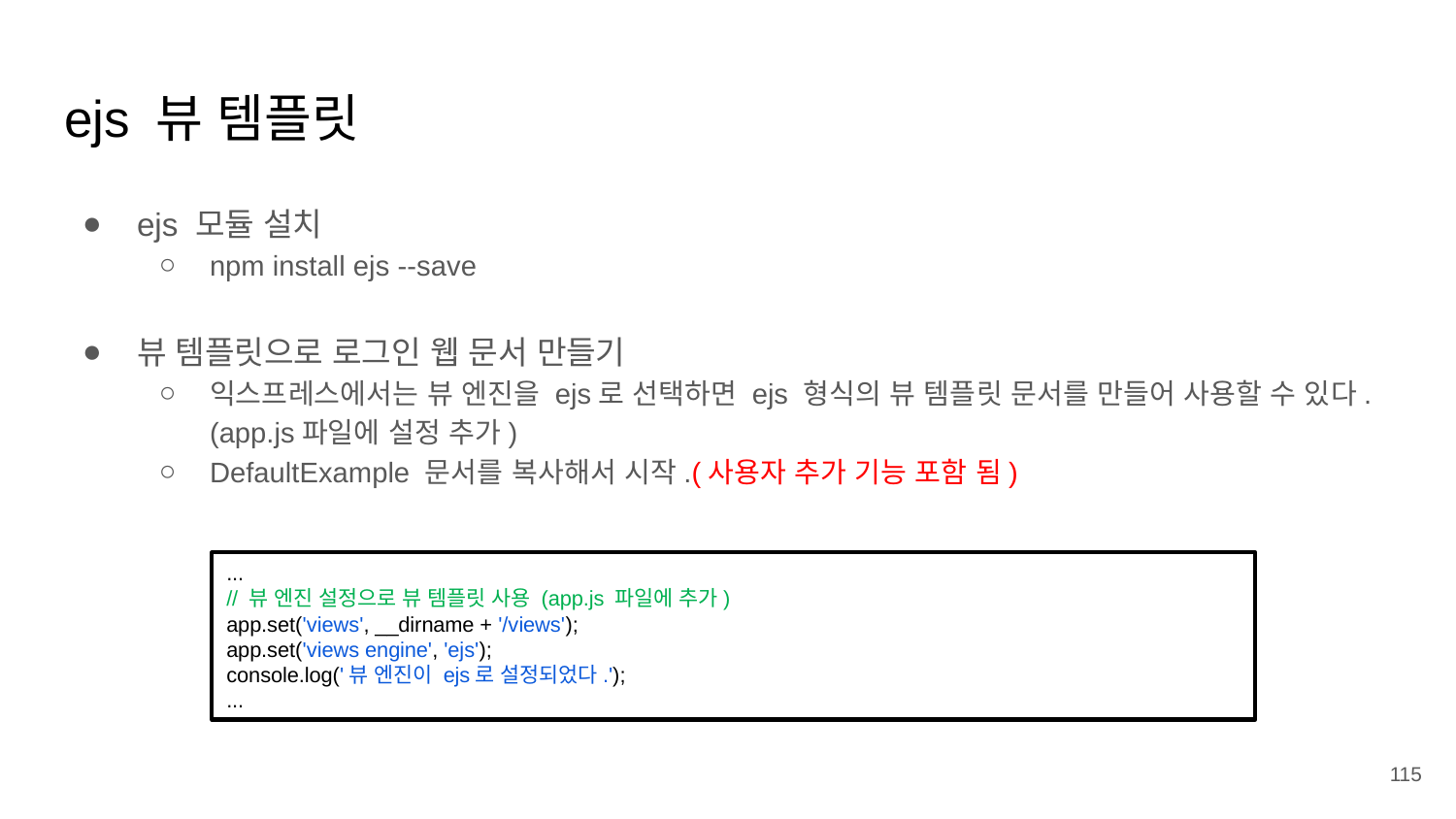

# ejs 뷰 템플릿
ejs 모듈 설치
npm install ejs --save

뷰 템플릿으로 로그인 웹 문서 만들기
익스프레스에서는 뷰 엔진을 ejs로 선택하면 ejs 형식의 뷰 템플릿 문서를 만들어 사용할 수 있다. (app.js파일에 설정 추가)
DefaultExample 문서를 복사해서 시작.(사용자 추가 기능 포함 됨)
...
// 뷰 엔진 설정으로 뷰 템플릿 사용 (app.js 파일에 추가)
app.set('views', __dirname + '/views');
app.set('views engine', 'ejs');
console.log('뷰 엔진이 ejs로 설정되었다.');
...
115